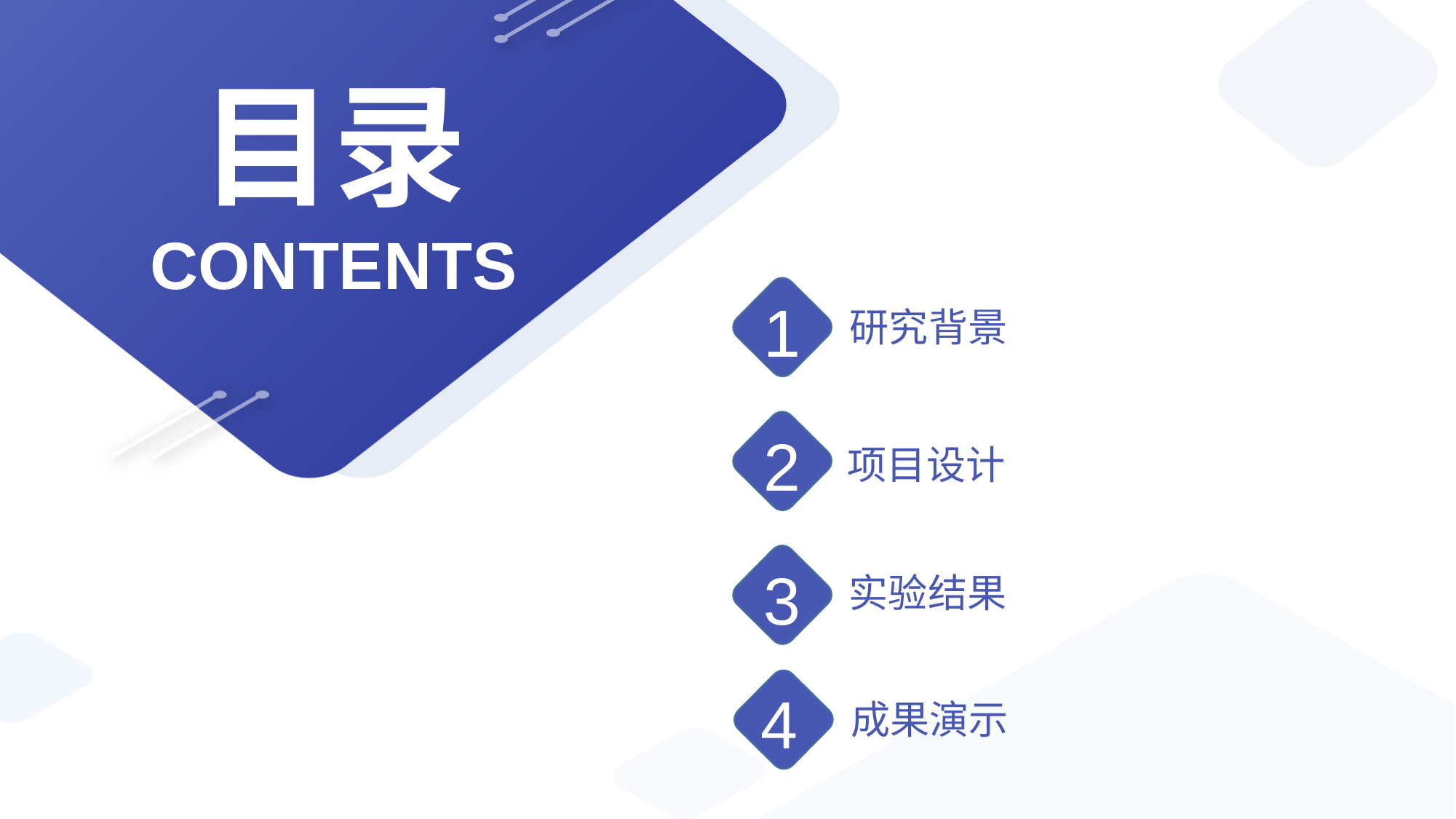

目录
CONTENTS
1

研究背景
2

项目设计
3

实验结果
4
4

成果演示